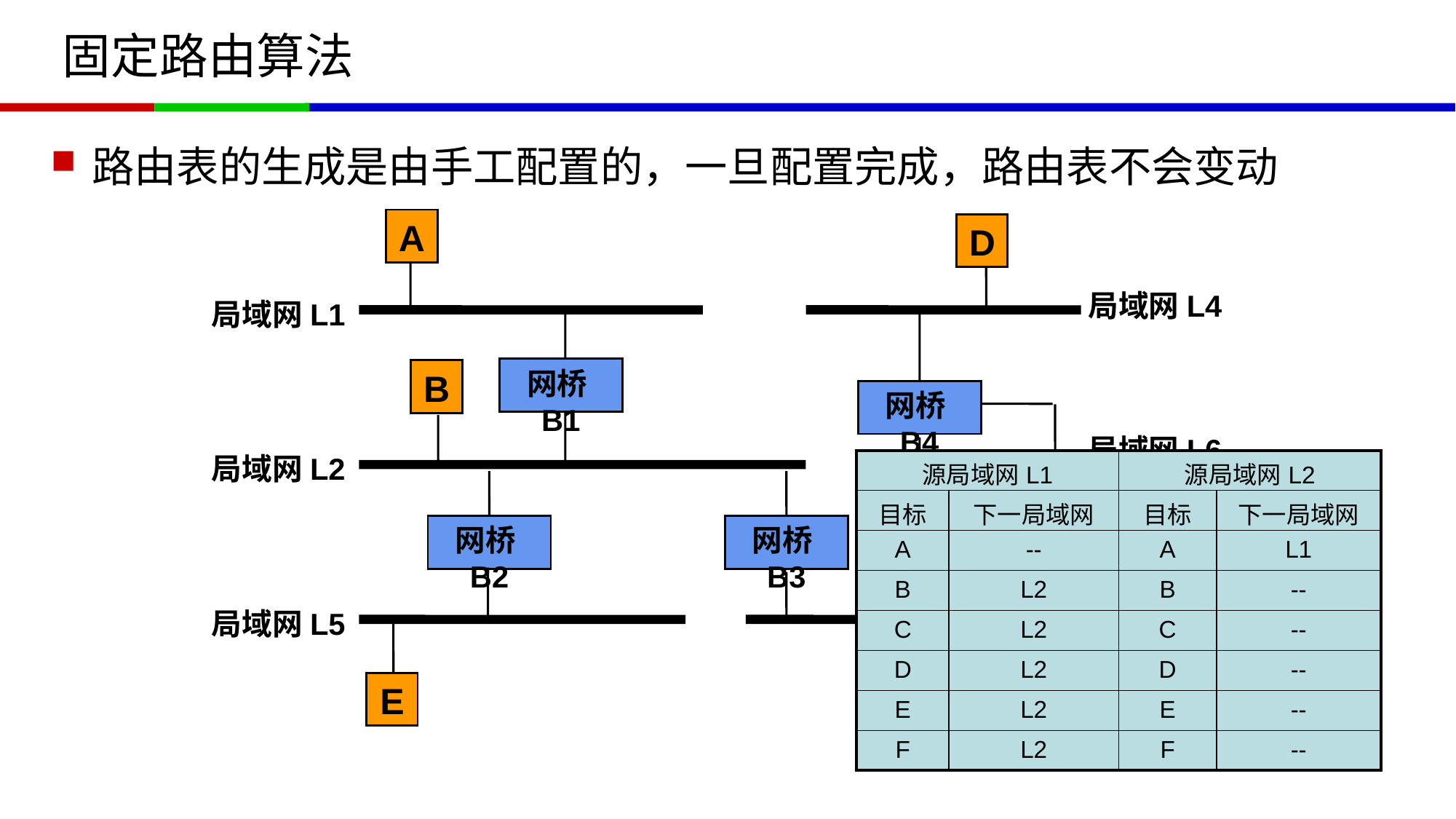

# 固定路由算法
路由表的生成是由手工配置的，一旦配置完成，路由表不会变动

A
D

局域网L4
局域网L1

网桥B1
B
网桥B4

局域网L6

局域网L2

网桥B2
网桥B3
F

局域网L5

局域网L3
E
C
| 源局域网L1 |  | 源局域网L2 |  |
| --- | --- | --- | --- |
| 目标 | 下一局域网 | 目标 | 下一局域网 |
| A | -- | A | L1 |
| B | L2 | B | -- |
| C | L2 | C | -- |
| D | L2 | D | -- |
| E | L2 | E | -- |
| F | L2 | F | -- |
190